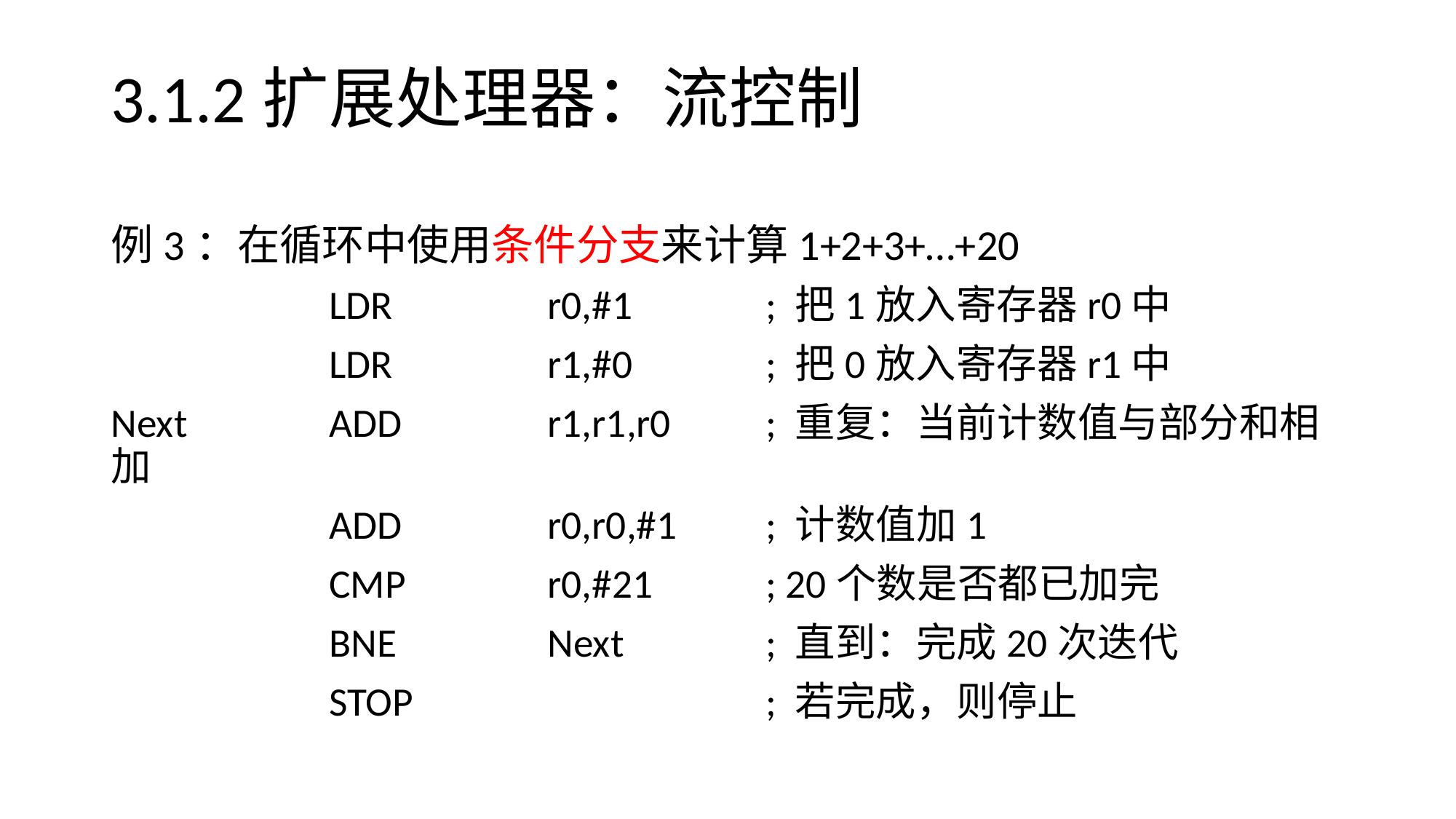

# 3.1.2扩展处理器：流控制
例3：在循环中使用条件分支来计算1+2+3+…+20
		LDR		r0,#1		; 把1放入寄存器r0中
		LDR		r1,#0		; 把0放入寄存器r1中
Next		ADD		r1,r1,r0	; 重复：当前计数值与部分和相加
		ADD		r0,r0,#1	; 计数值加1
		CMP 		r0,#21		; 20个数是否都已加完
		BNE		Next		; 直到：完成20次迭代
		STOP				; 若完成，则停止